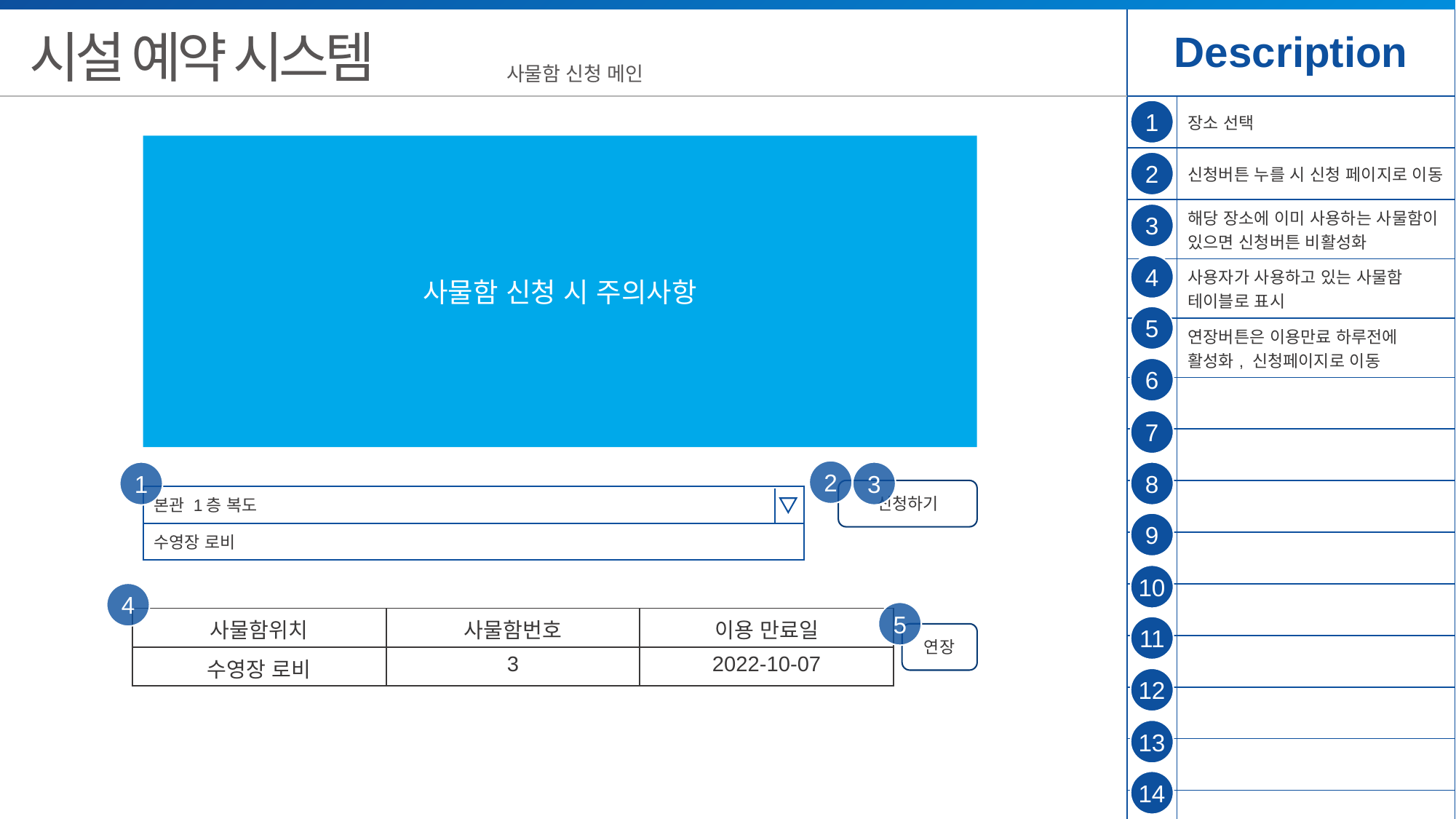

| Description |  |
| --- | --- |
|  | 장소 선택 |
|  | 신청버튼 누를 시 신청 페이지로 이동 |
|  | 해당 장소에 이미 사용하는 사물함이 있으면 신청버튼 비활성화 |
|  | 사용자가 사용하고 있는 사물함 테이블로 표시 |
|  | 연장버튼은 이용만료 하루전에 활성화, 신청페이지로 이동 |
|  |  |
|  |  |
|  |  |
|  |  |
|  |  |
|  |  |
|  |  |
|  |  |
|  |  |
시설 예약 시스템
사물함 신청 메인
1
사물함 신청 시 주의사항
2
3
4
5
6
7
2
1
3
8
신청하기
본관 1층 복도

9
수영장 로비
10
4
5
| 사물함위치 | 사물함번호 | 이용 만료일 |
| --- | --- | --- |
| 수영장 로비 | 3 | 2022-10-07 |
11
연장
12
13
14